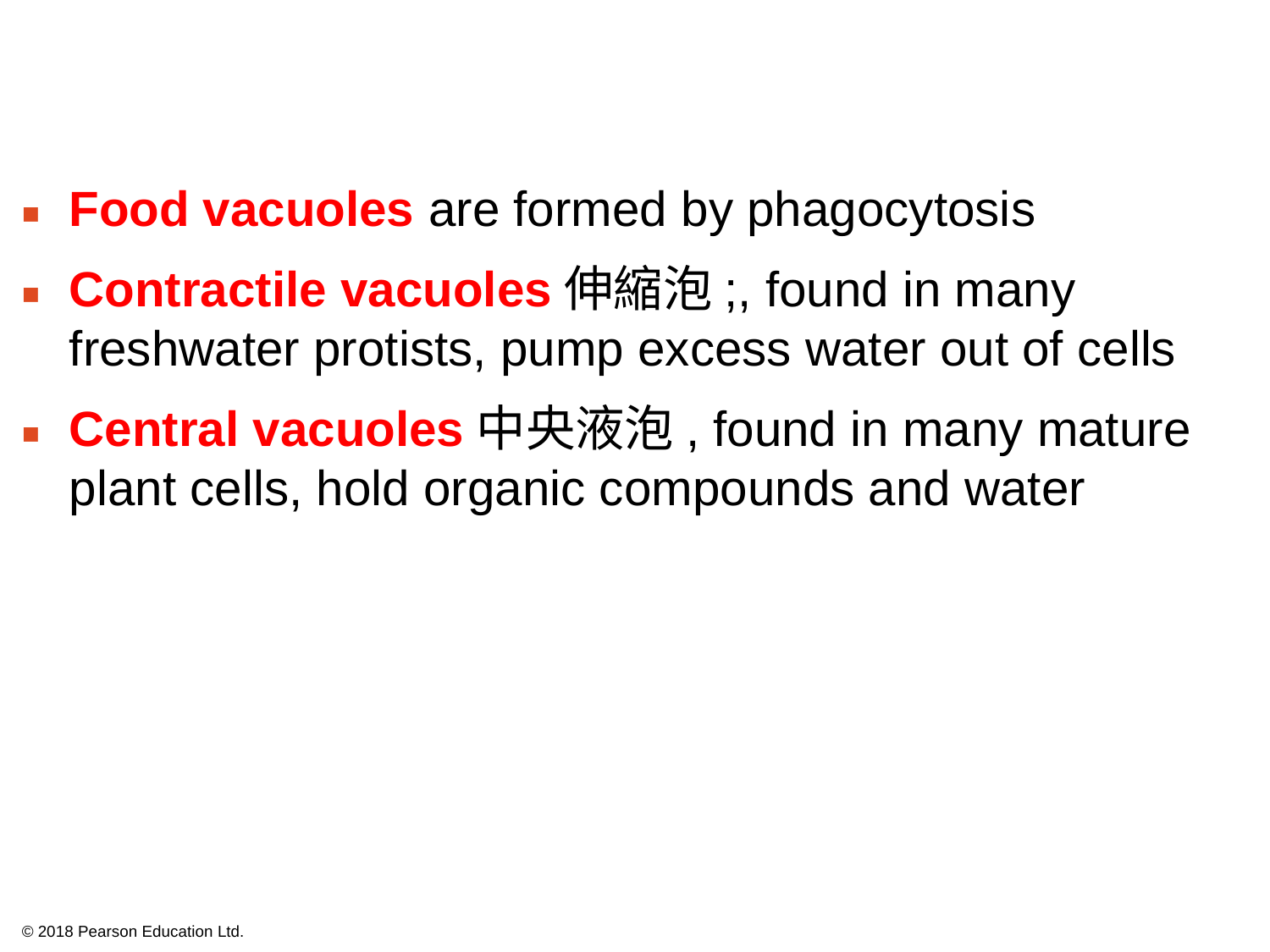

Food vacuoles are formed by phagocytosis
Contractile vacuoles伸縮泡;, found in many freshwater protists, pump excess water out of cells
Central vacuoles中央液泡, found in many mature plant cells, hold organic compounds and water
© 2018 Pearson Education Ltd.